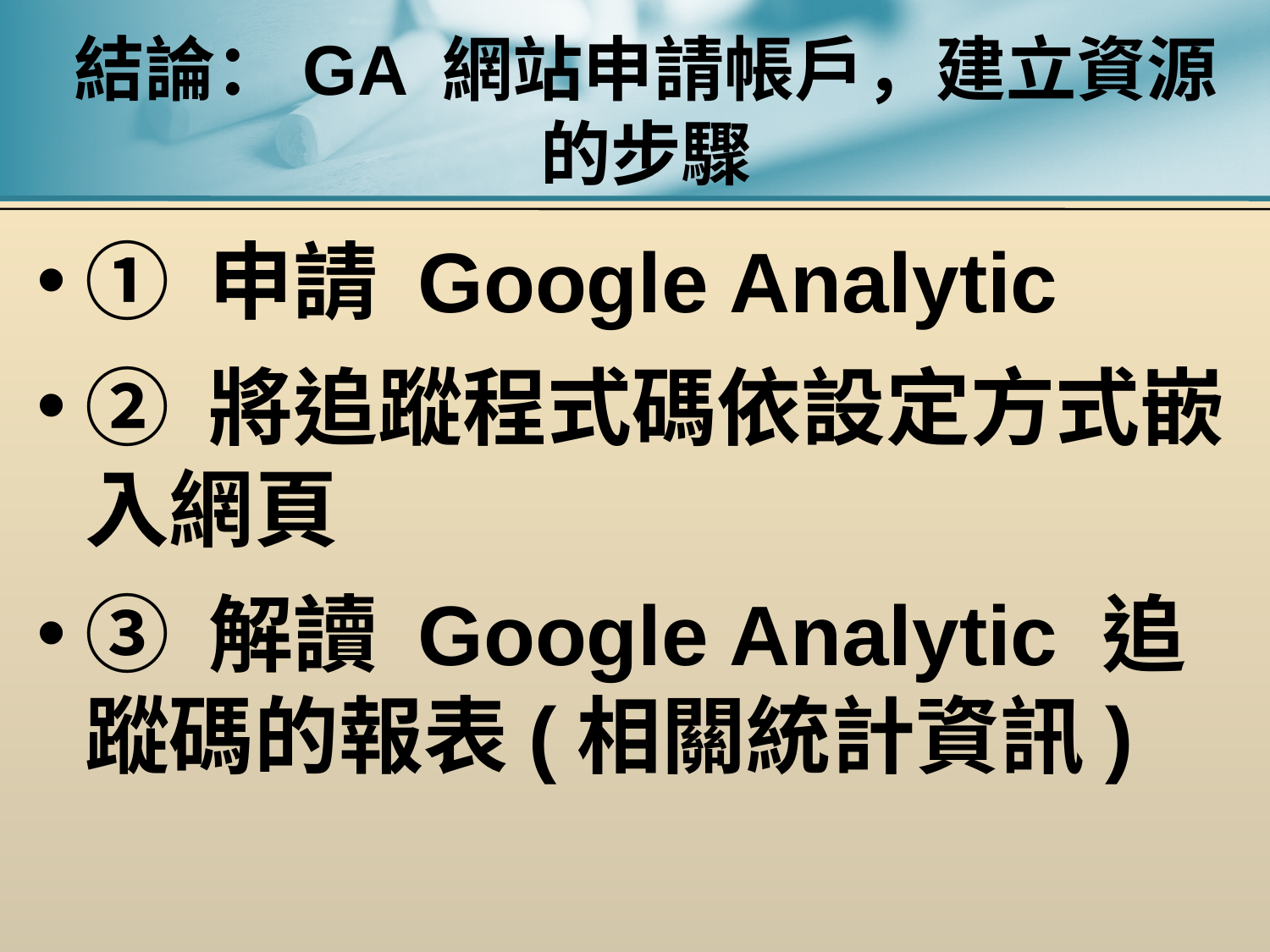

# 結論：GA 網站申請帳戶，建立資源的步驟
① 申請 Google Analytic
② 將追蹤程式碼依設定方式嵌入網頁
③ 解讀 Google Analytic 追蹤碼的報表(相關統計資訊)